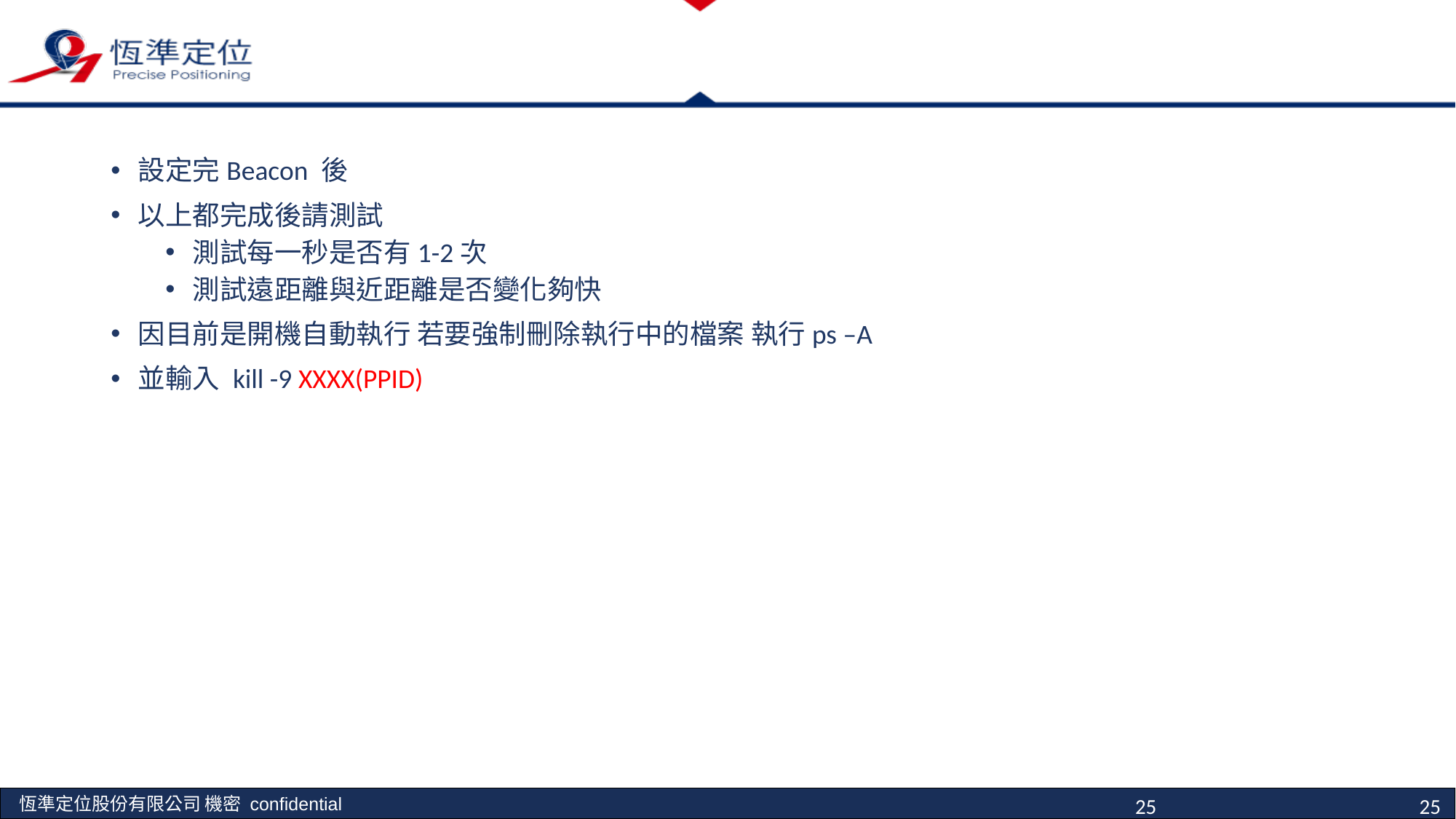

#
設定完Beacon 後
以上都完成後請測試
測試每一秒是否有1-2次
測試遠距離與近距離是否變化夠快
因目前是開機自動執行 若要強制刪除執行中的檔案 執行ps –A
並輸入 kill -9 XXXX(PPID)

25